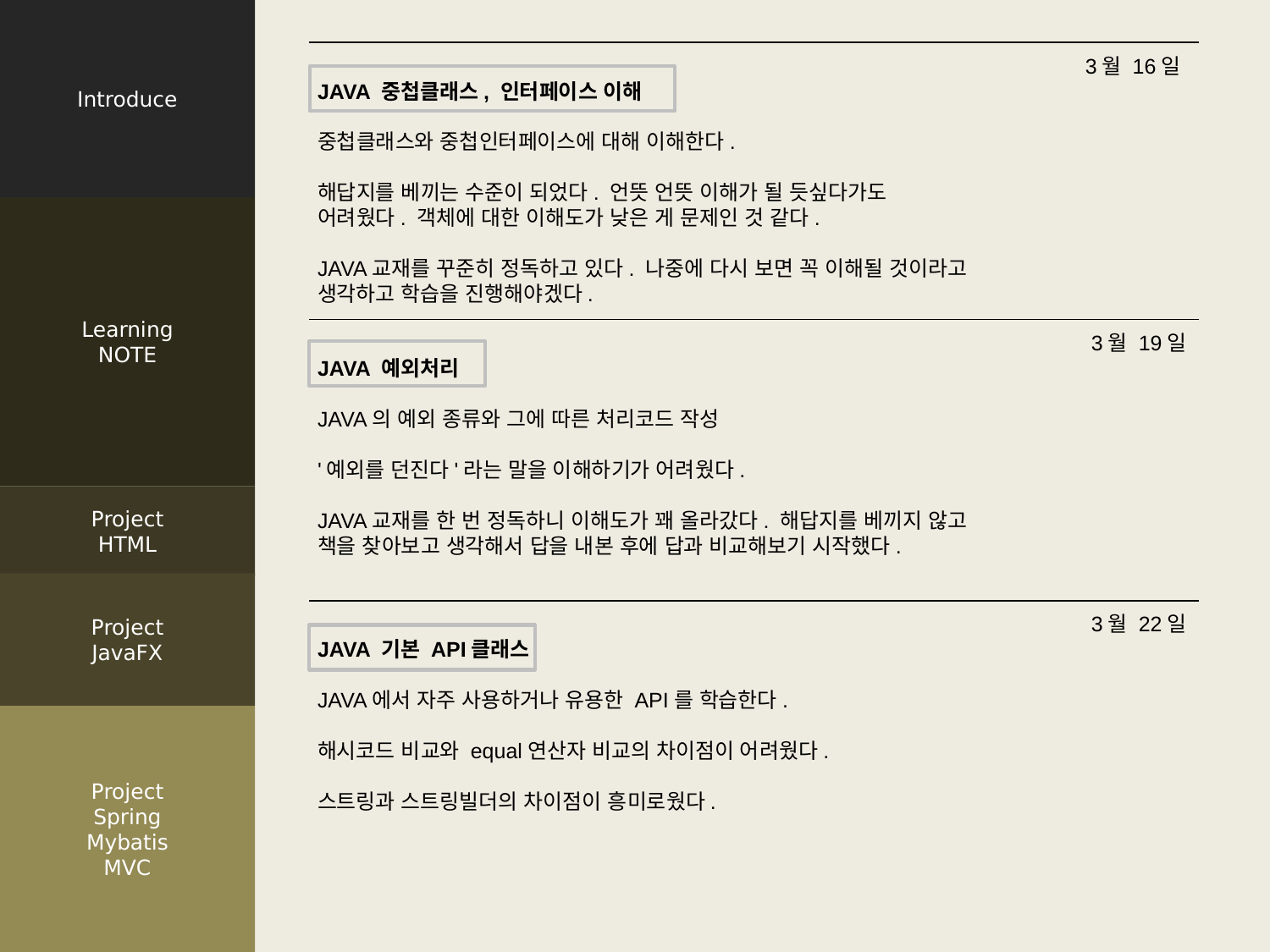

Introduce
Learning
NOTE
Project
HTML
Project
JavaFX
Project
Spring
Mybatis
MVC

3월 16일
JAVA 중첩클래스, 인터페이스 이해

중첩클래스와 중첩인터페이스에 대해 이해한다.

해답지를 베끼는 수준이 되었다. 언뜻 언뜻 이해가 될 듯싶다가도
어려웠다. 객체에 대한 이해도가 낮은 게 문제인 것 같다.

JAVA교재를 꾸준히 정독하고 있다. 나중에 다시 보면 꼭 이해될 것이라고
생각하고 학습을 진행해야겠다.

3월 19일
JAVA 예외처리

JAVA의 예외 종류와 그에 따른 처리코드 작성

'예외를 던진다'라는 말을 이해하기가 어려웠다.

JAVA교재를 한 번 정독하니 이해도가 꽤 올라갔다. 해답지를 베끼지 않고
책을 찾아보고 생각해서 답을 내본 후에 답과 비교해보기 시작했다.

3월 22일
JAVA 기본 API클래스

JAVA에서 자주 사용하거나 유용한 API를 학습한다.

해시코드 비교와 equal연산자 비교의 차이점이 어려웠다.

스트링과 스트링빌더의 차이점이 흥미로웠다.